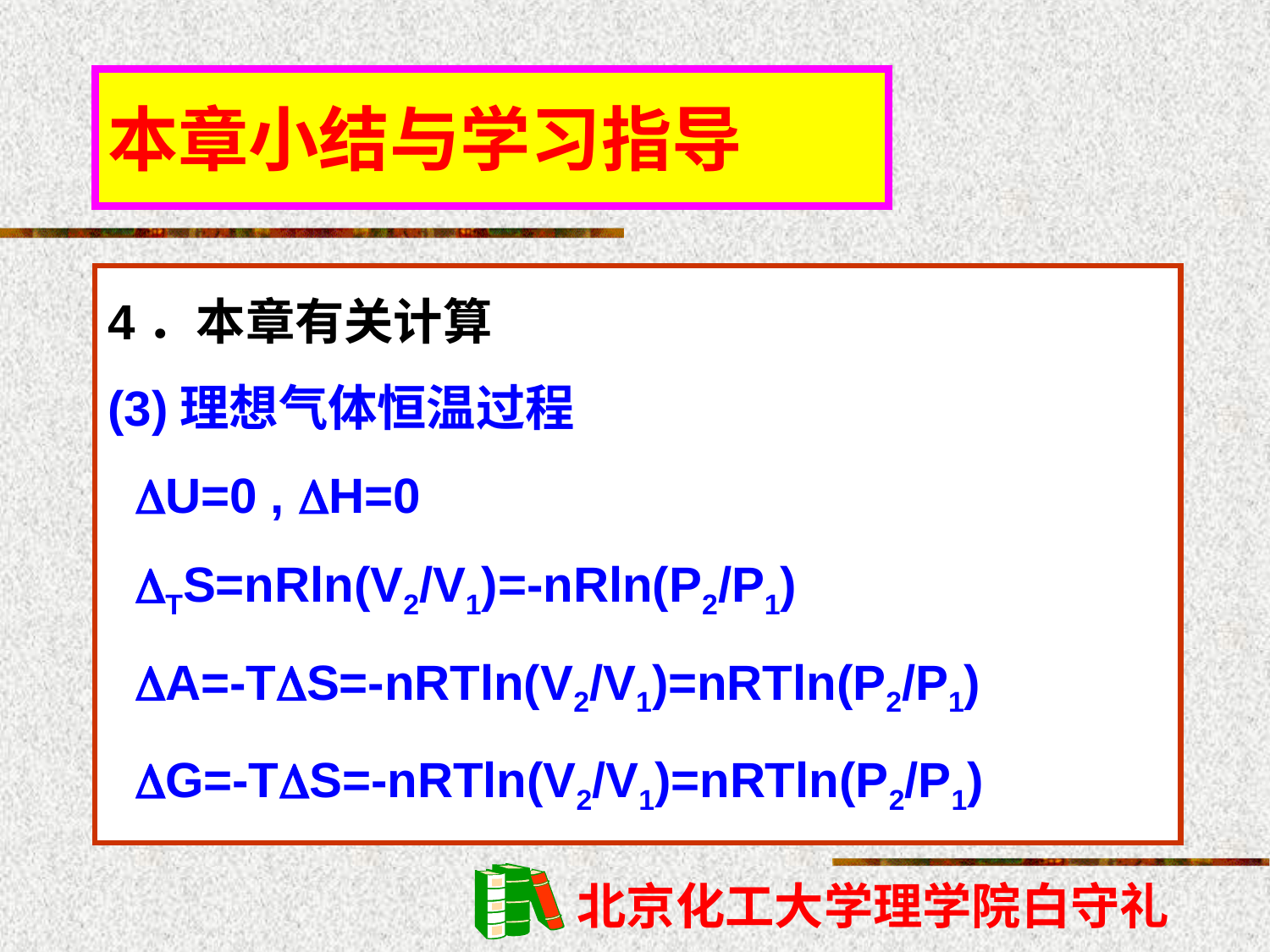

# 本章小结与学习指导
4．本章有关计算
(3)理想气体恒温过程
  ΔU=0 , ΔH=0
  ΔTS=nRln(V2/V1)=-nRln(P2/P1)
  ΔA=-TΔS=-nRTln(V2/V1)=nRTln(P2/P1)
  ΔG=-TΔS=-nRTln(V2/V1)=nRTln(P2/P1)